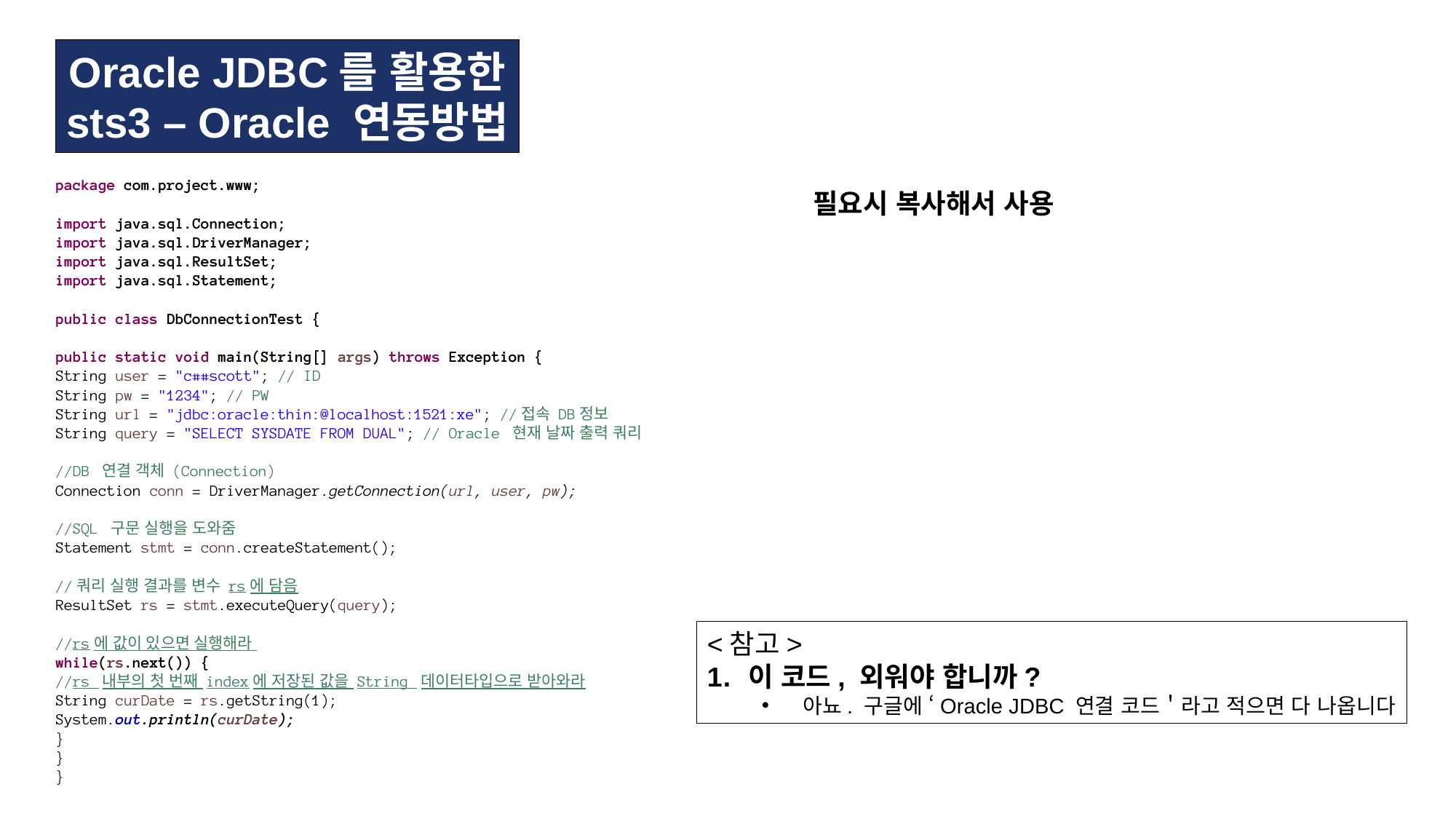

Oracle JDBC를 활용한
sts3 – Oracle 연동방법
package com.project.www;

import java.sql.Connection;
import java.sql.DriverManager;
import java.sql.ResultSet;
import java.sql.Statement;

public class DbConnectionTest {

public static void main(String[] args) throws Exception {
String user = "c##scott"; // ID
String pw = "1234"; // PW
String url = "jdbc:oracle:thin:@localhost:1521:xe"; //접속 DB정보
String query = "SELECT SYSDATE FROM DUAL"; // Oracle 현재 날짜 출력 쿼리

//DB 연결 객체 (Connection)
Connection conn = DriverManager.getConnection(url, user, pw);

//SQL 구문 실행을 도와줌
Statement stmt = conn.createStatement();

//쿼리 실행 결과를 변수 rs에 담음
ResultSet rs = stmt.executeQuery(query);

//rs에 값이 있으면 실행해라
while(rs.next()) {
//rs 내부의 첫 번째 index에 저장된 값을 String 데이터타입으로 받아와라
String curDate = rs.getString(1);
System.out.println(curDate);
}
}
}
필요시 복사해서 사용
<참고>
이 코드, 외워야 합니까?
아뇨. 구글에 ‘Oracle JDBC 연결 코드＇라고 적으면 다 나옵니다